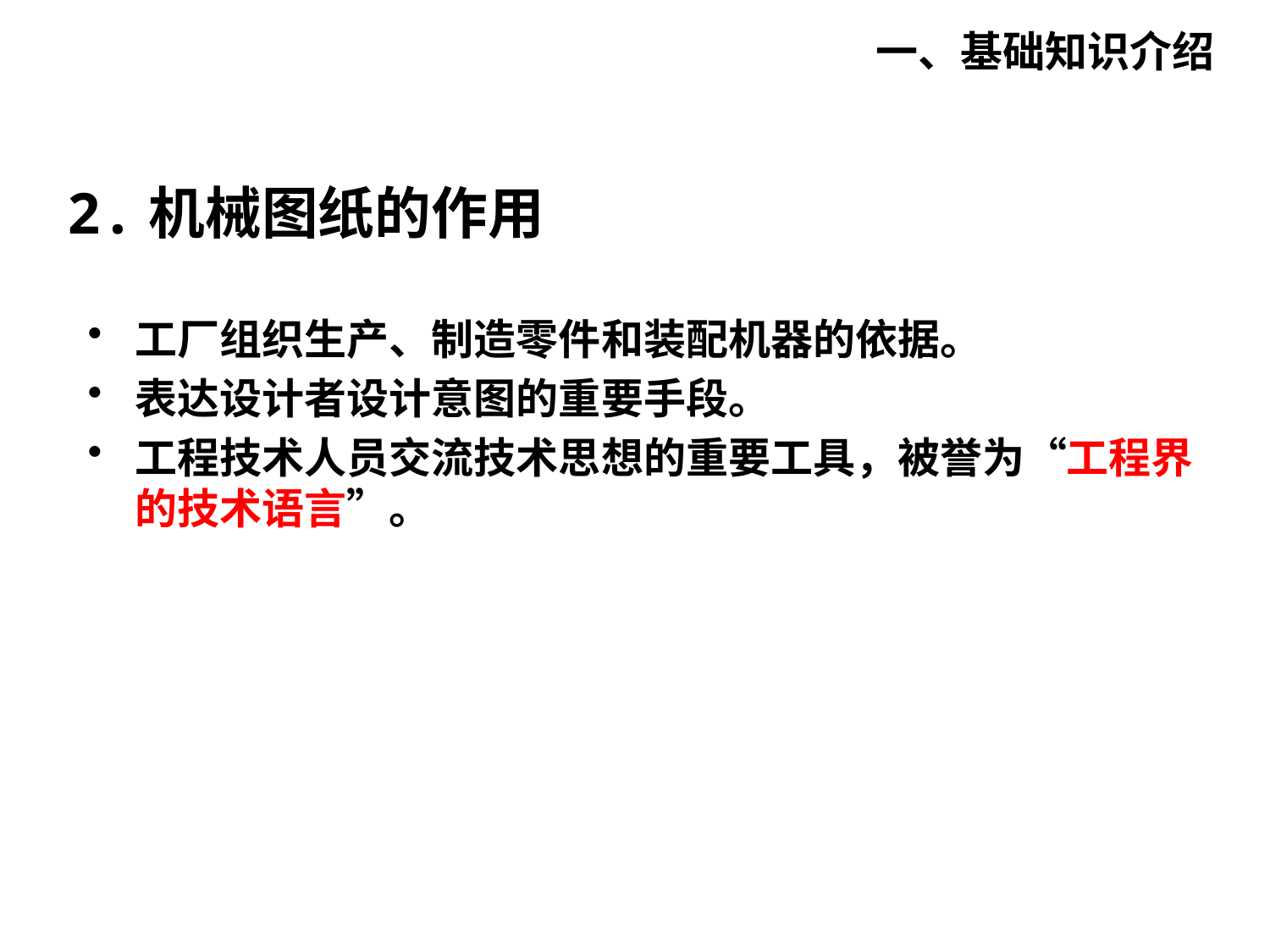

一、基础知识介绍
# 2.机械图纸的作用
工厂组织生产、制造零件和装配机器的依据。
表达设计者设计意图的重要手段。
工程技术人员交流技术思想的重要工具，被誉为“工程界的技术语言”。